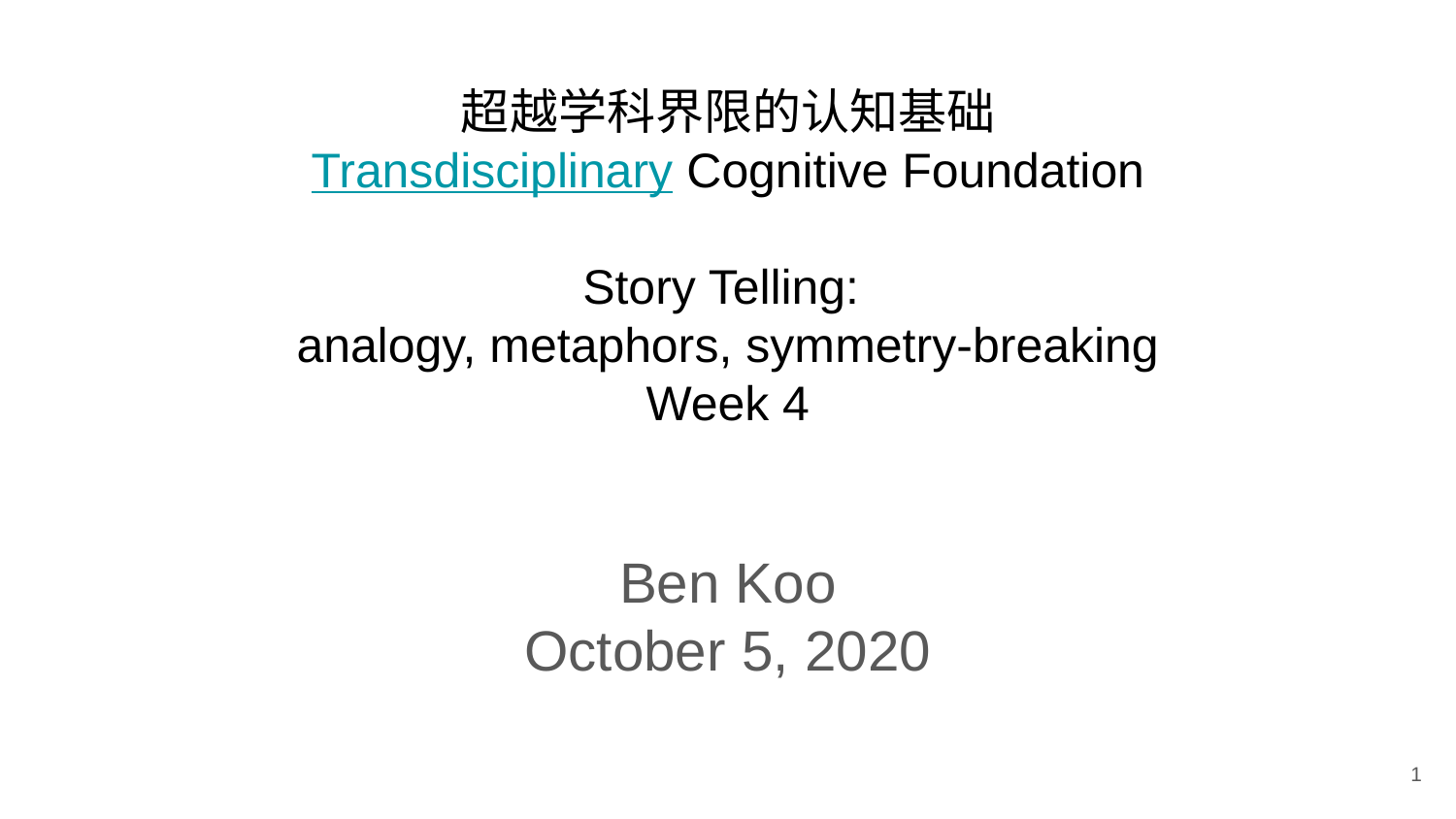

# 超越学科界限的认知基础 Transdisciplinary Cognitive Foundation Story Telling: analogy, metaphors, symmetry-breaking Week 4
Ben Koo
October 5, 2020
1